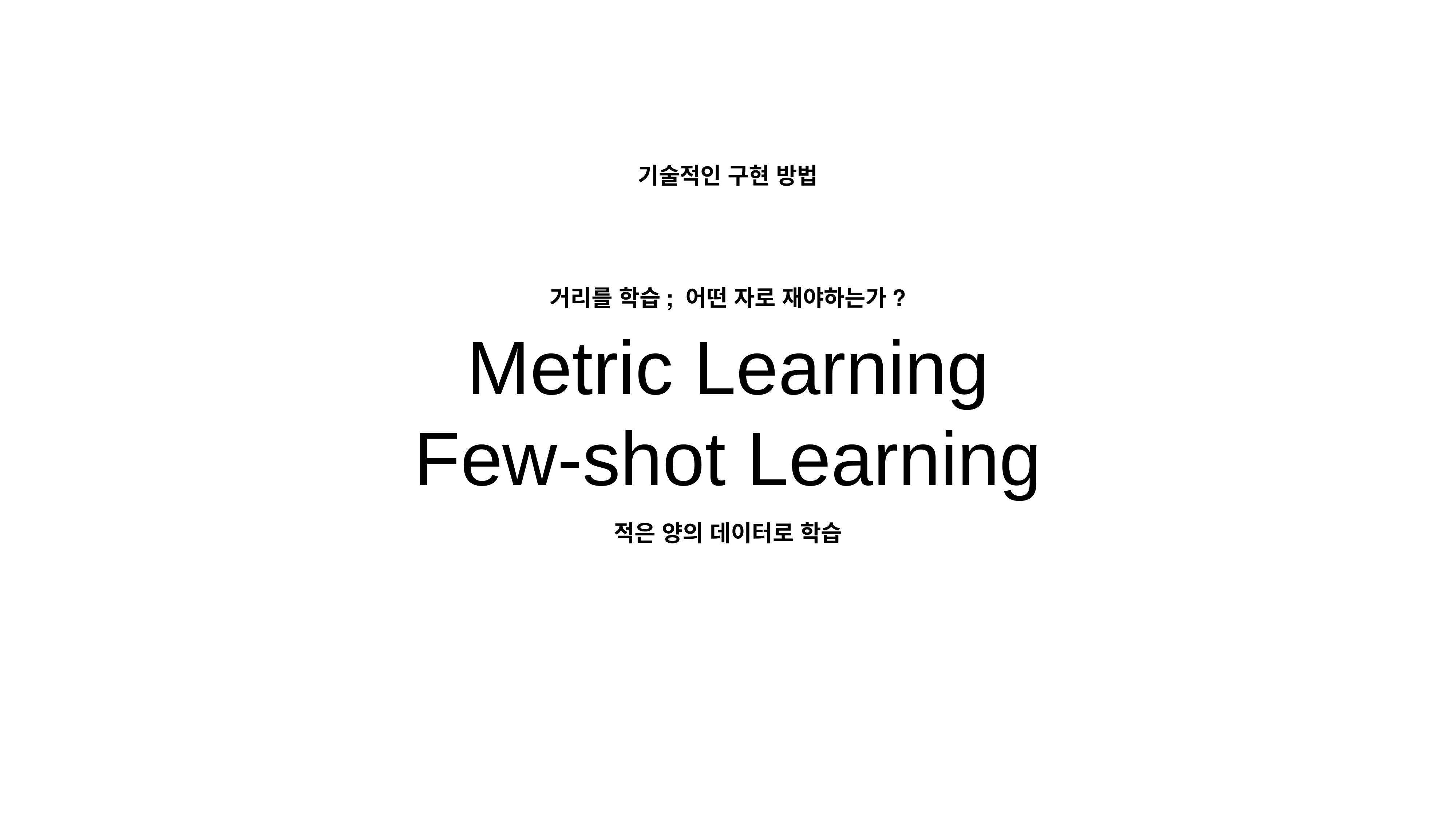

기술적인 구현 방법
# Metric Learning
Few-shot Learning
거리를 학습; 어떤 자로 재야하는가?
적은 양의 데이터로 학습